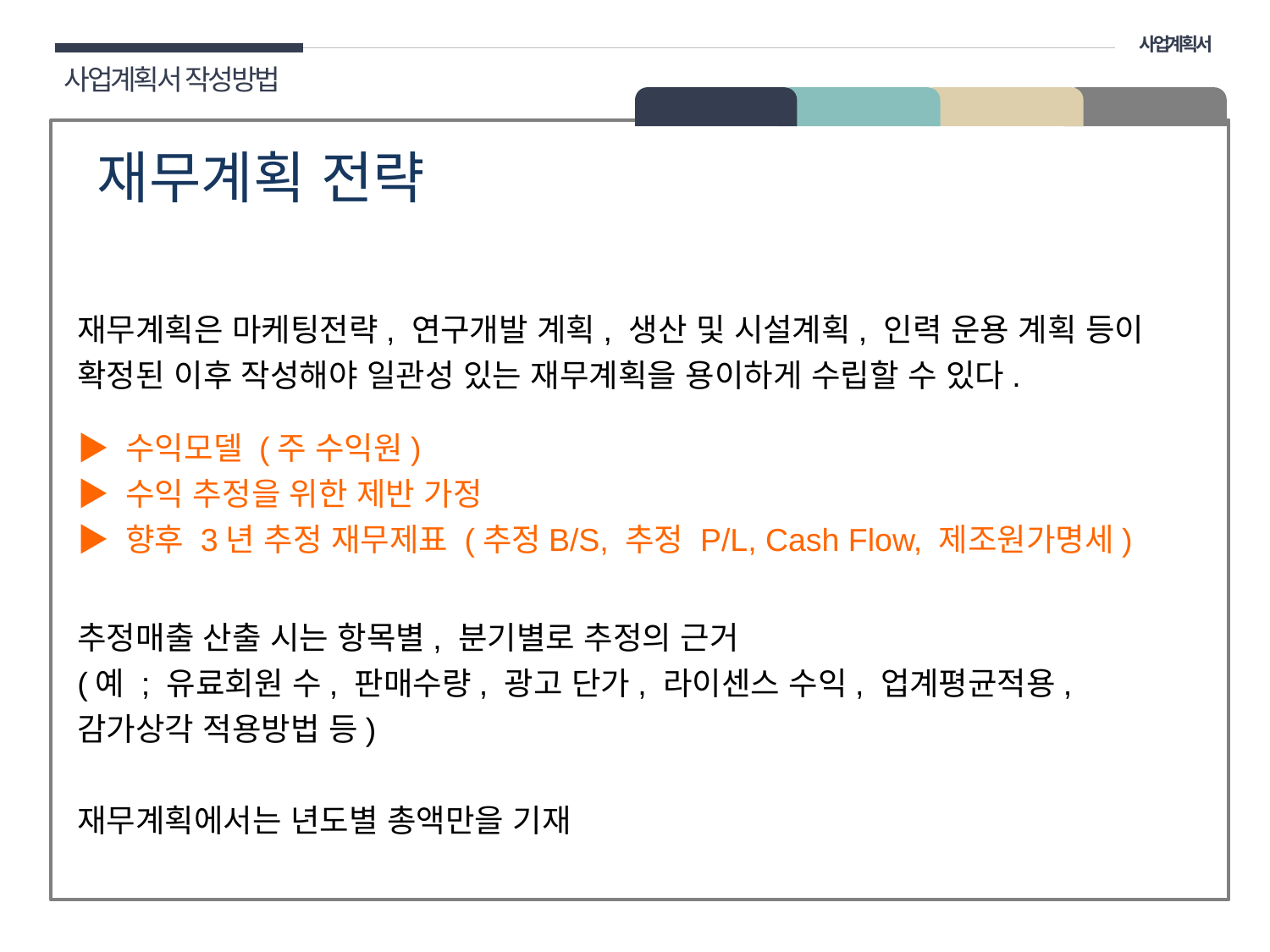

사업계획서
사업계획서 작성방법
02 구성

재무계획 전략
재무계획은 마케팅전략, 연구개발 계획, 생산 및 시설계획, 인력 운용 계획 등이 확정된 이후 작성해야 일관성 있는 재무계획을 용이하게 수립할 수 있다.

▶ 수익모델 (주 수익원)
▶ 수익 추정을 위한 제반 가정
▶ 향후 3년 추정 재무제표 (추정B/S, 추정 P/L, Cash Flow, 제조원가명세)

추정매출 산출 시는 항목별, 분기별로 추정의 근거
(예 ; 유료회원 수, 판매수량, 광고 단가, 라이센스 수익, 업계평균적용, 감가상각 적용방법 등)

재무계획에서는 년도별 총액만을 기재